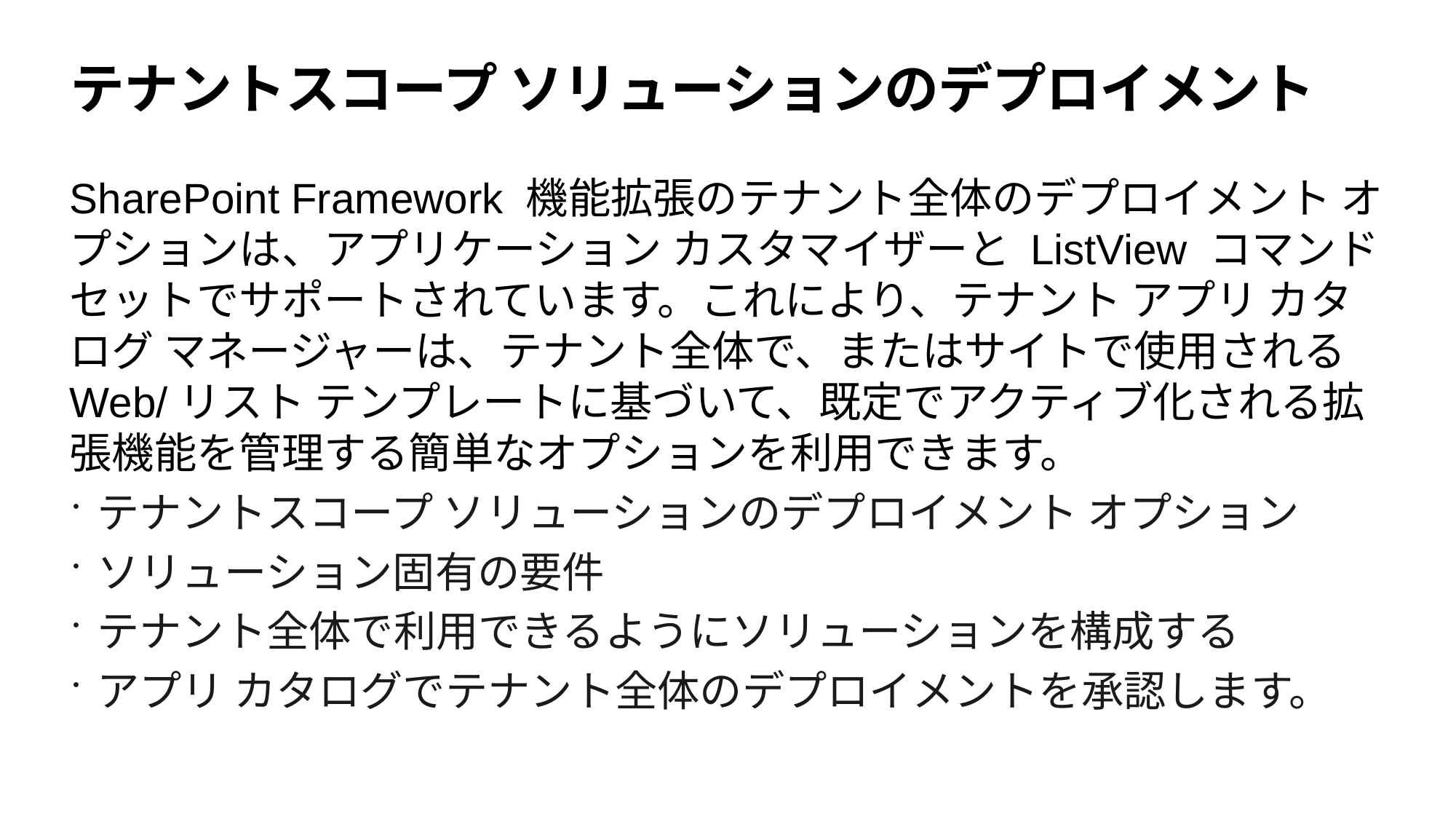

# テナントスコープ ソリューションのデプロイメント
SharePoint Framework 機能拡張のテナント全体のデプロイメント オプションは、アプリケーション カスタマイザーと ListView コマンド セットでサポートされています。これにより、テナント アプリ カタログ マネージャーは、テナント全体で、またはサイトで使用される Web/リスト テンプレートに基づいて、既定でアクティブ化される拡張機能を管理する簡単なオプションを利用できます。
テナントスコープ ソリューションのデプロイメント オプション
ソリューション固有の要件
テナント全体で利用できるようにソリューションを構成する
アプリ カタログでテナント全体のデプロイメントを承認します。